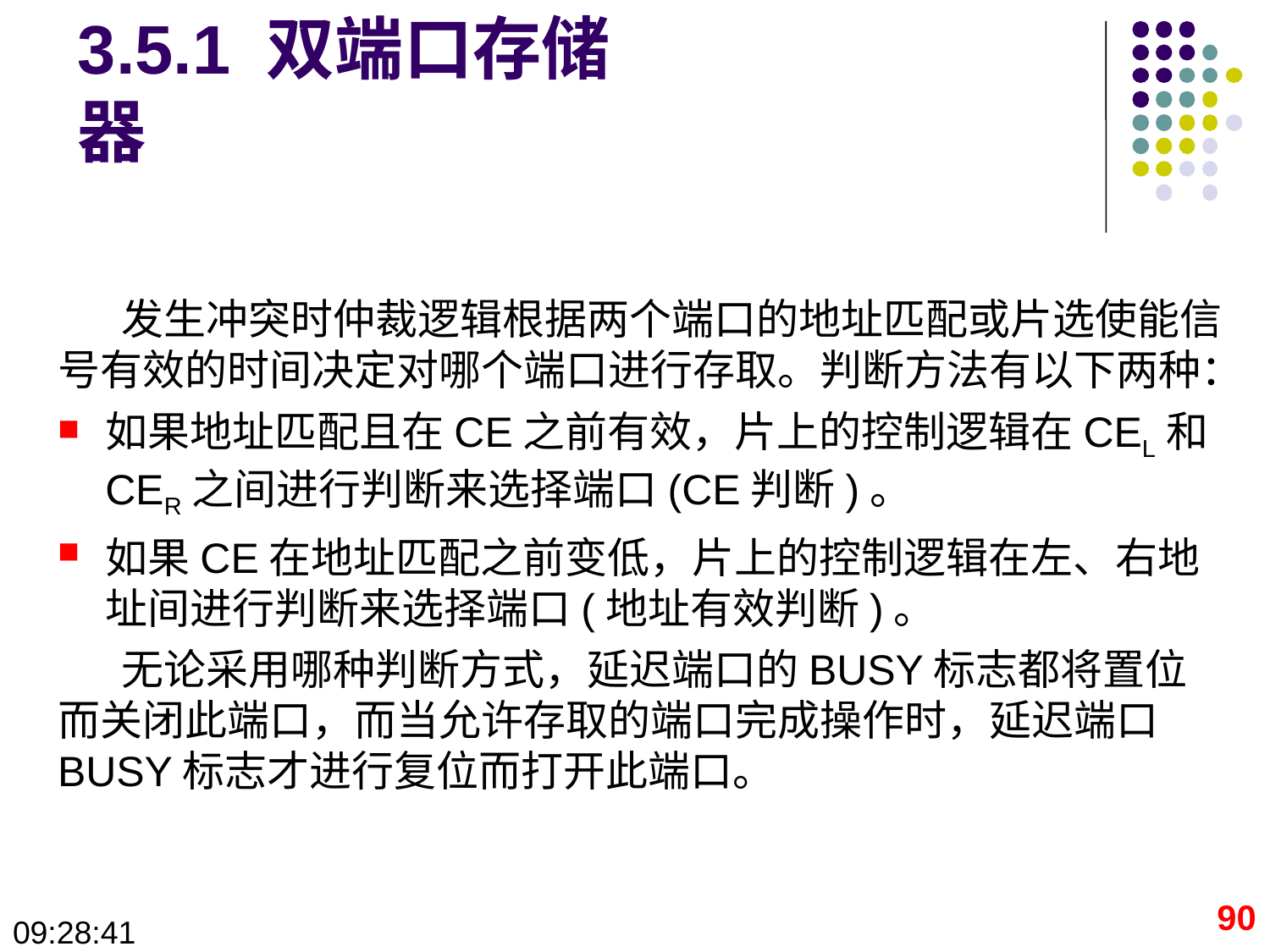

# 3.5.1 双端口存储器
发生冲突时仲裁逻辑根据两个端口的地址匹配或片选使能信号有效的时间决定对哪个端口进行存取。判断方法有以下两种：
如果地址匹配且在CE之前有效，片上的控制逻辑在CEL和CER之间进行判断来选择端口(CE判断)。
如果CE在地址匹配之前变低，片上的控制逻辑在左、右地址间进行判断来选择端口(地址有效判断)。
无论采用哪种判断方式，延迟端口的BUSY标志都将置位而关闭此端口，而当允许存取的端口完成操作时，延迟端口BUSY标志才进行复位而打开此端口。
90
09:28:41